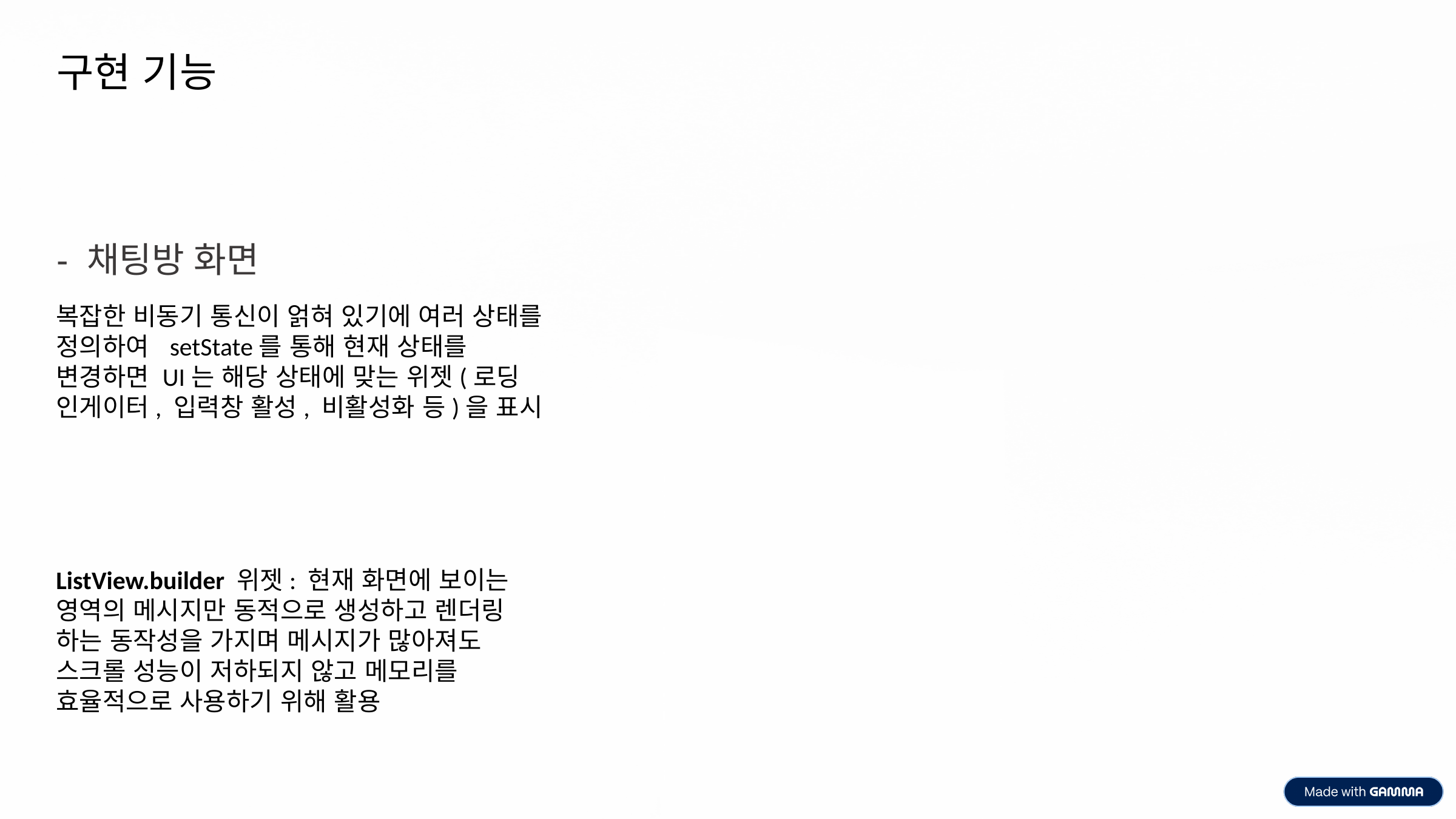

구현 기능
- 채팅방 화면
복잡한 비동기 통신이 얽혀 있기에 여러 상태를 정의하여  setState를 통해 현재 상태를 변경하면 UI는 해당 상태에 맞는 위젯(로딩 인게이터, 입력창 활성, 비활성화 등)을 표시
ListView.builder 위젯: 현재 화면에 보이는 영역의 메시지만 동적으로 생성하고 렌더링 하는 동작성을 가지며 메시지가 많아져도 스크롤 성능이 저하되지 않고 메모리를 효율적으로 사용하기 위해 활용